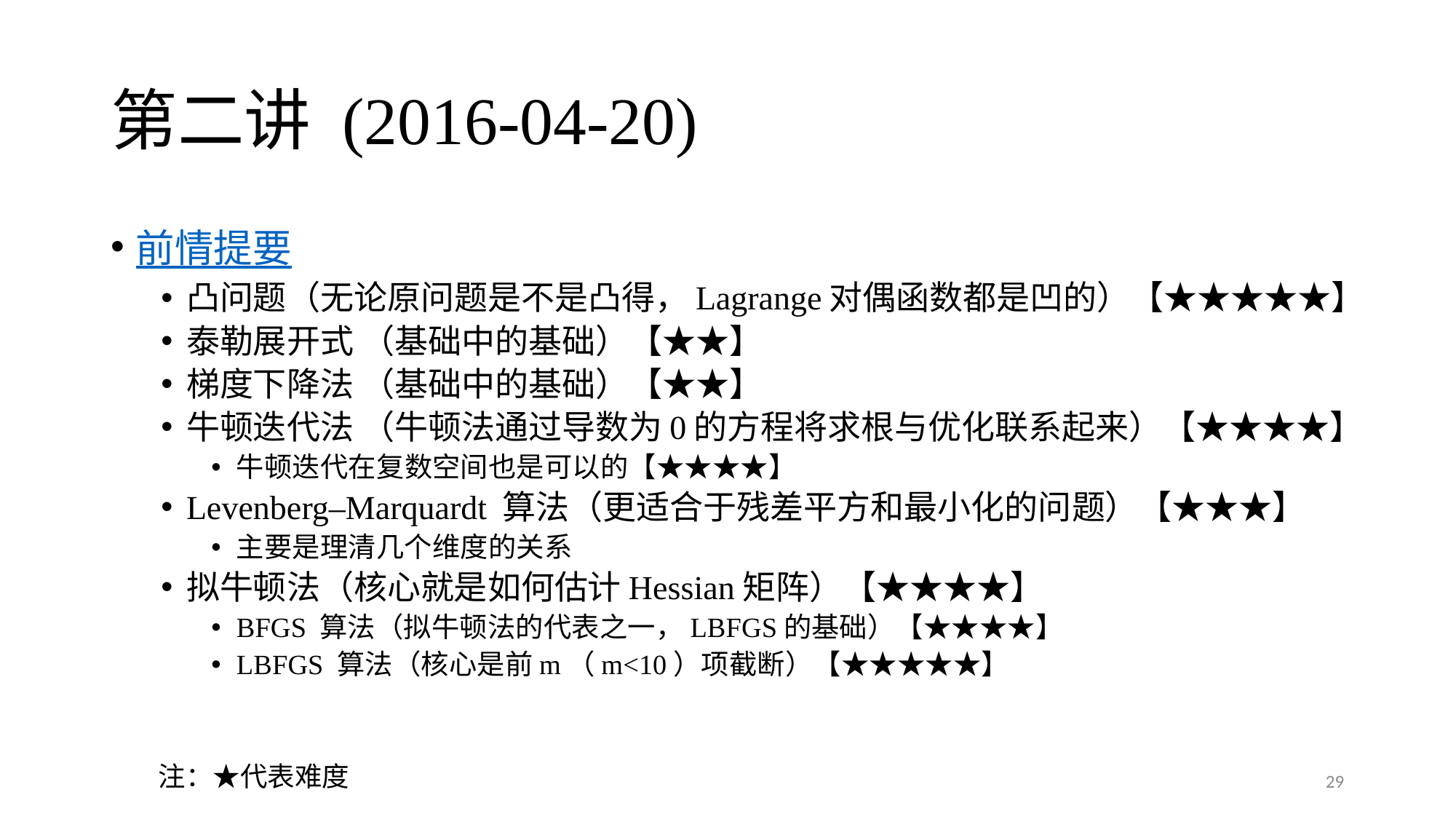

# 第二讲 (2016-04-20)
前情提要
凸问题（无论原问题是不是凸得，Lagrange对偶函数都是凹的）【★★★★★】
泰勒展开式 （基础中的基础）【★★】
梯度下降法 （基础中的基础）【★★】
牛顿迭代法 （牛顿法通过导数为0的方程将求根与优化联系起来）【★★★★】
牛顿迭代在复数空间也是可以的【★★★★】
Levenberg–Marquardt 算法（更适合于残差平方和最小化的问题）【★★★】
主要是理清几个维度的关系
拟牛顿法（核心就是如何估计Hessian矩阵）【★★★★】
BFGS 算法（拟牛顿法的代表之一，LBFGS的基础）【★★★★】
LBFGS 算法（核心是前m（m<10）项截断）【★★★★★】

注：★代表难度
29